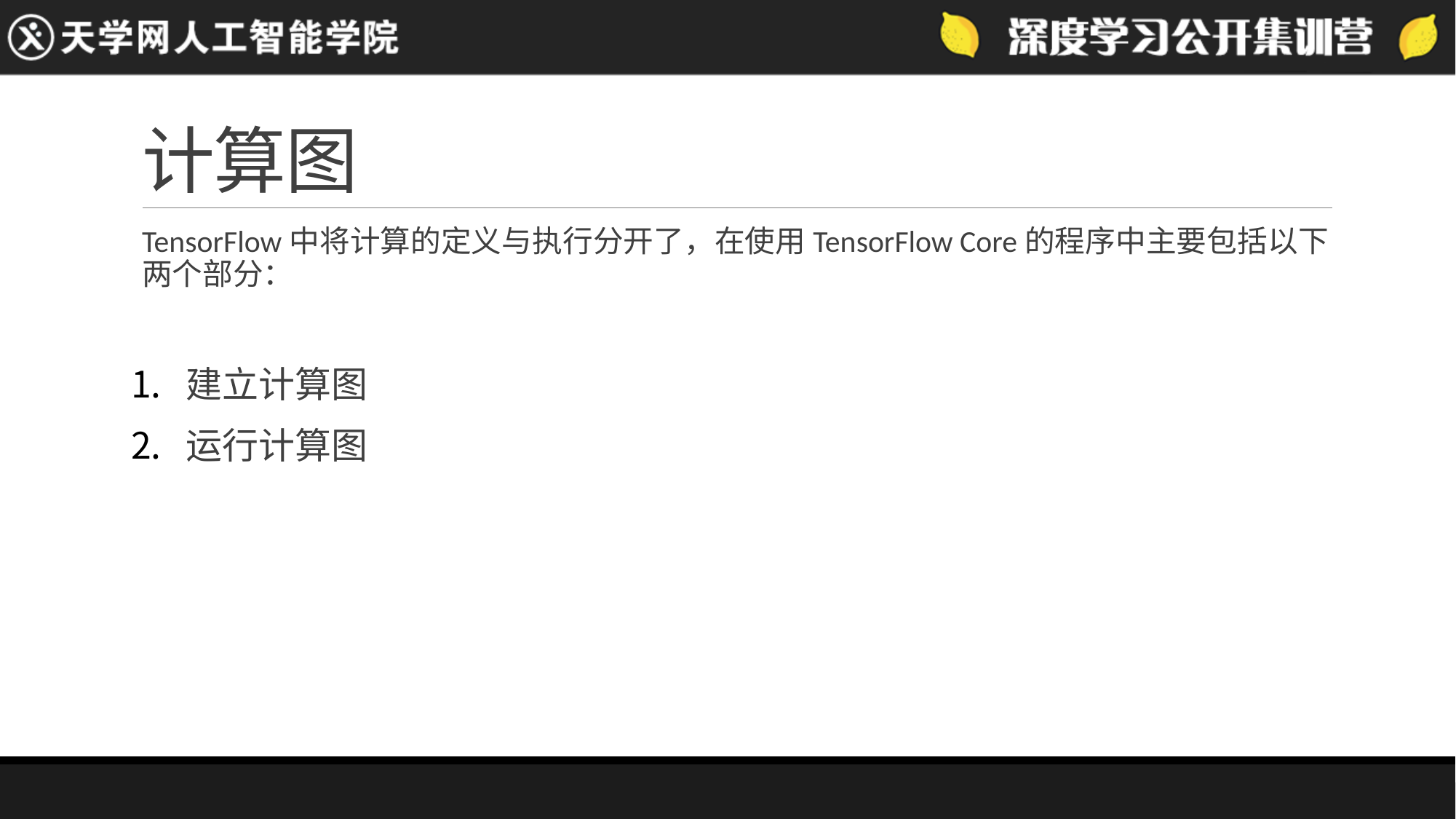

# 计算图
TensorFlow中将计算的定义与执行分开了，在使用TensorFlow Core的程序中主要包括以下两个部分：

建立计算图
运行计算图